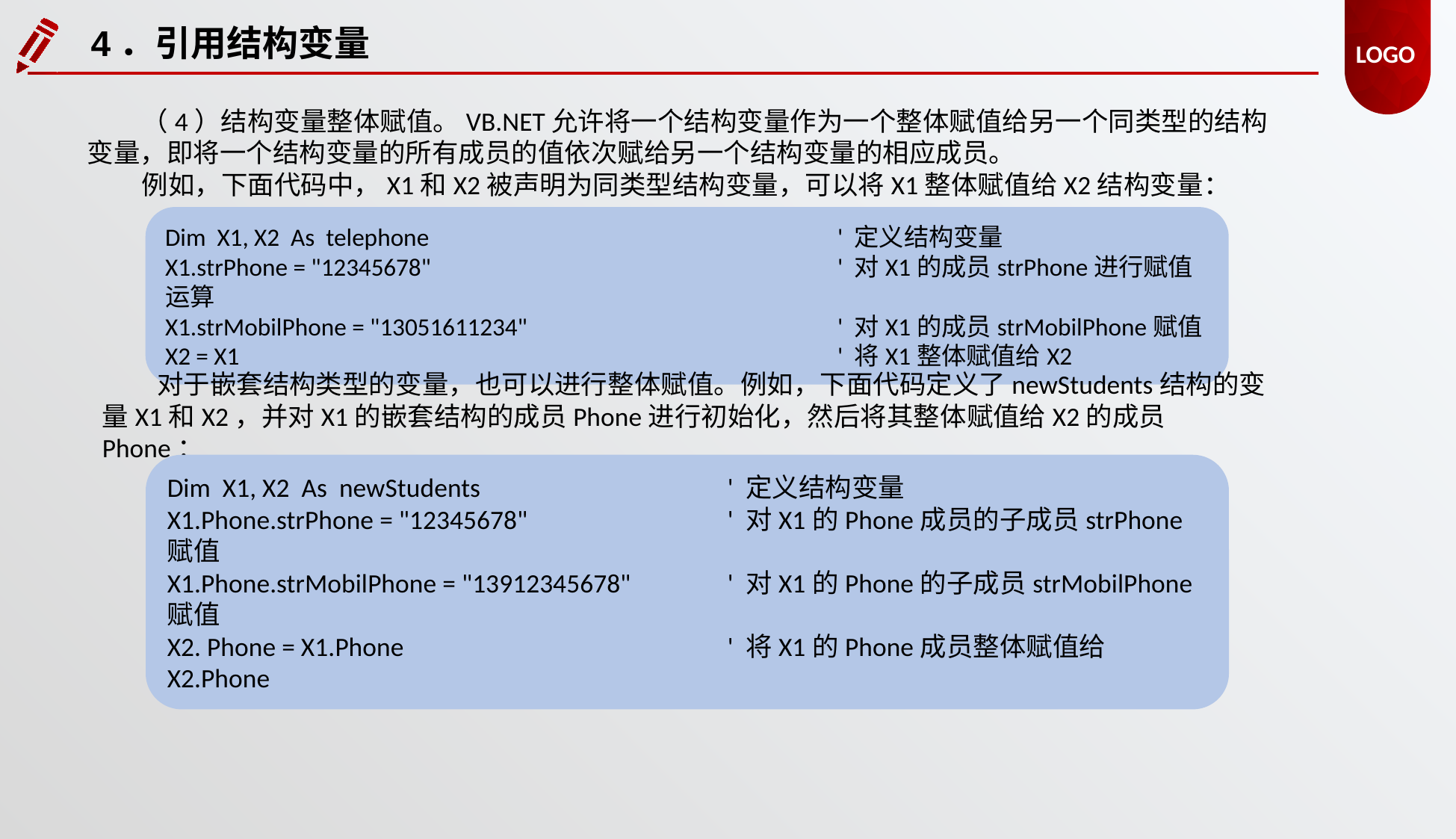

4．引用结构变量
（4）结构变量整体赋值。VB.NET允许将一个结构变量作为一个整体赋值给另一个同类型的结构变量，即将一个结构变量的所有成员的值依次赋给另一个结构变量的相应成员。
例如，下面代码中，X1和X2被声明为同类型结构变量，可以将X1整体赋值给X2结构变量：
Dim  X1, X2  As  telephone				' 定义结构变量
X1.strPhone = "12345678"				' 对X1的成员strPhone进行赋值运算
X1.strMobilPhone = "13051611234"			' 对X1的成员strMobilPhone赋值
X2 = X1						' 将X1整体赋值给X2
对于嵌套结构类型的变量，也可以进行整体赋值。例如，下面代码定义了newStudents结构的变量X1和X2，并对X1的嵌套结构的成员Phone进行初始化，然后将其整体赋值给X2的成员Phone：
Dim  X1, X2  As  newStudents			' 定义结构变量
X1.Phone.strPhone = "12345678"		' 对X1的Phone成员的子成员strPhone赋值
X1.Phone.strMobilPhone = "13912345678" 	' 对X1的Phone的子成员strMobilPhone赋值
X2. Phone = X1.Phone			' 将X1的Phone成员整体赋值给X2.Phone